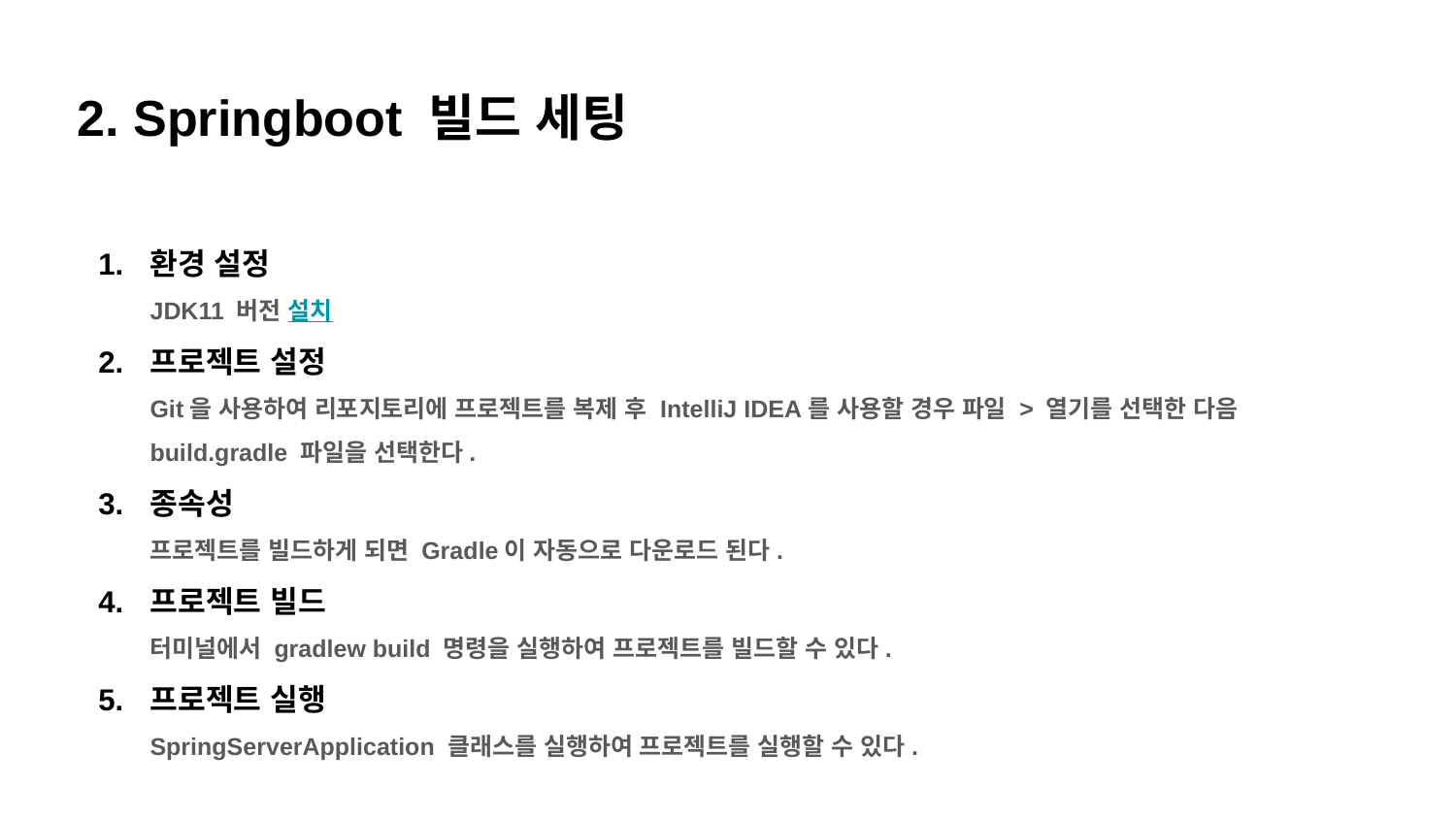

2. Springboot 빌드 세팅
환경 설정
JDK11 버전 설치
프로젝트 설정
Git을 사용하여 리포지토리에 프로젝트를 복제 후 IntelliJ IDEA를 사용할 경우 파일 > 열기를 선택한 다음 build.gradle 파일을 선택한다.
종속성
프로젝트를 빌드하게 되면 Gradle이 자동으로 다운로드 된다.
프로젝트 빌드
터미널에서 gradlew build 명령을 실행하여 프로젝트를 빌드할 수 있다.
프로젝트 실행
SpringServerApplication 클래스를 실행하여 프로젝트를 실행할 수 있다.